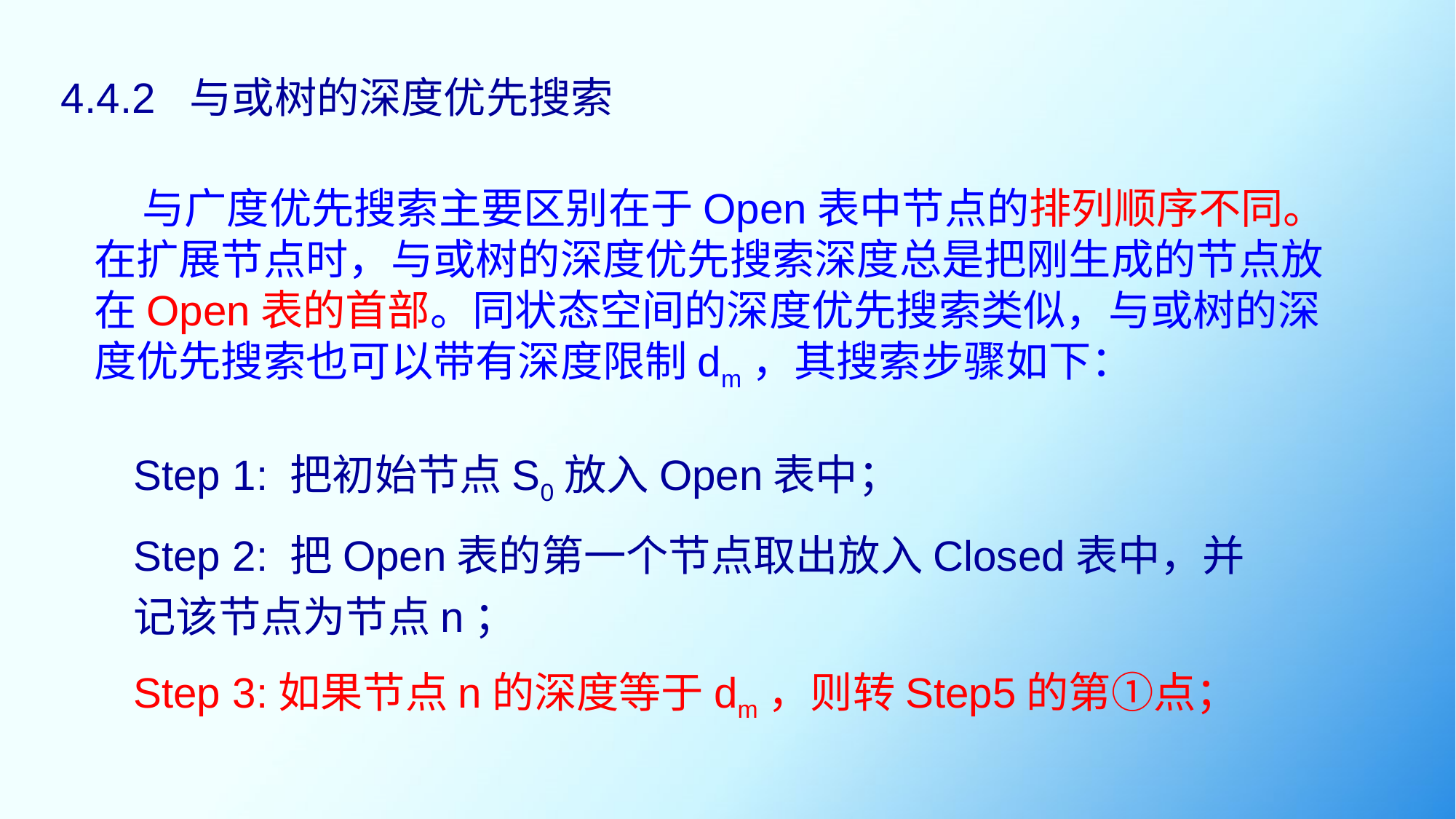

# 4.4.2  与或树的深度优先搜索
    与广度优先搜索主要区别在于Open表中节点的排列顺序不同。在扩展节点时，与或树的深度优先搜索深度总是把刚生成的节点放在Open表的首部。同状态空间的深度优先搜索类似，与或树的深度优先搜索也可以带有深度限制dm，其搜索步骤如下：
Step 1: 把初始节点S0放入Open表中；
Step 2: 把Open表的第一个节点取出放入Closed表中，并记该节点为节点n；
Step 3:如果节点n的深度等于dm，则转Step5的第①点；